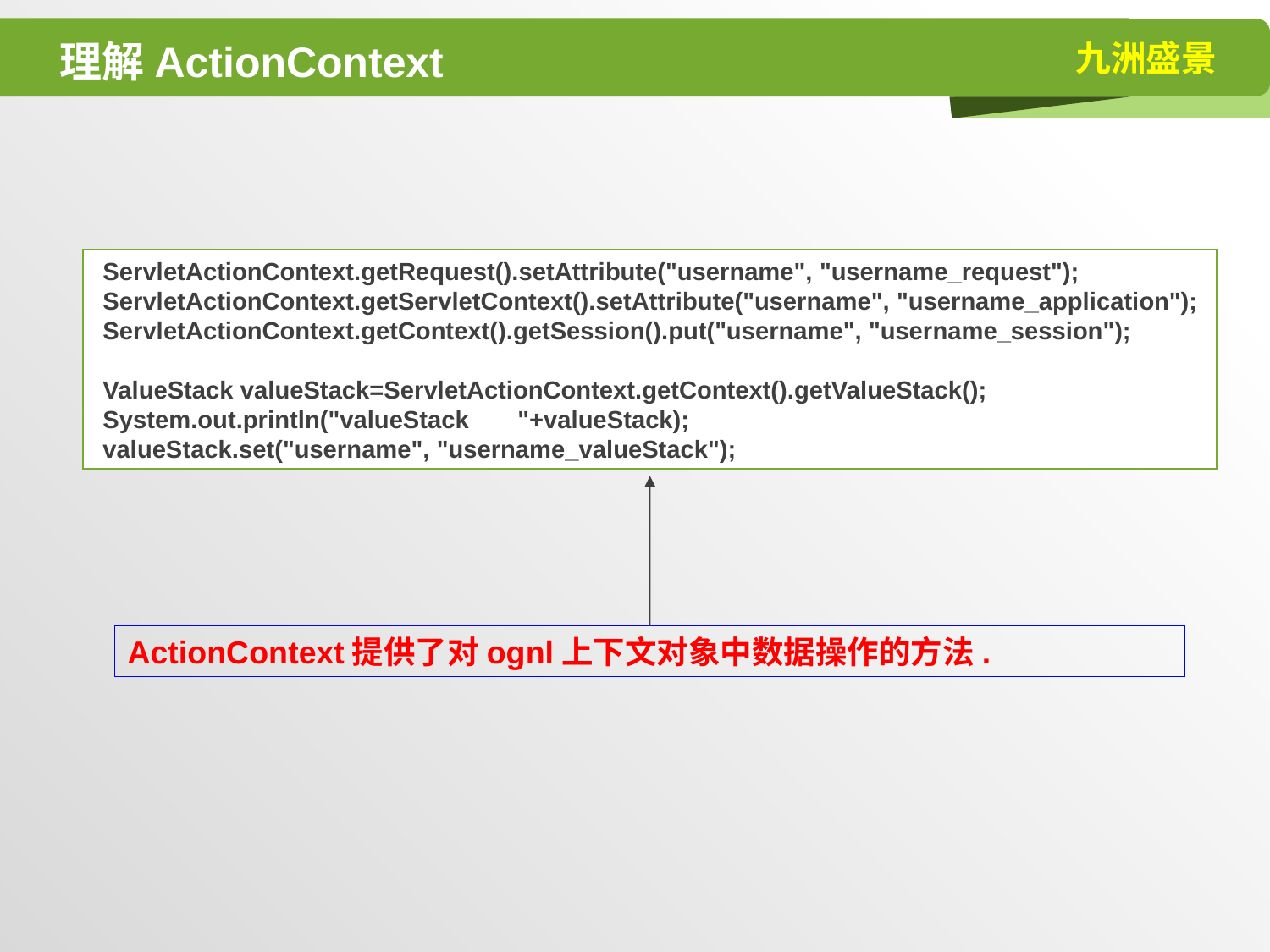

# 理解ActionContext
 ServletActionContext.getRequest().setAttribute("username", "username_request");
 ServletActionContext.getServletContext().setAttribute("username", "username_application");
 ServletActionContext.getContext().getSession().put("username", "username_session");

 ValueStack valueStack=ServletActionContext.getContext().getValueStack();
 System.out.println("valueStack       "+valueStack);
 valueStack.set("username", "username_valueStack");

ActionContext提供了对ognl上下文对象中数据操作的方法.